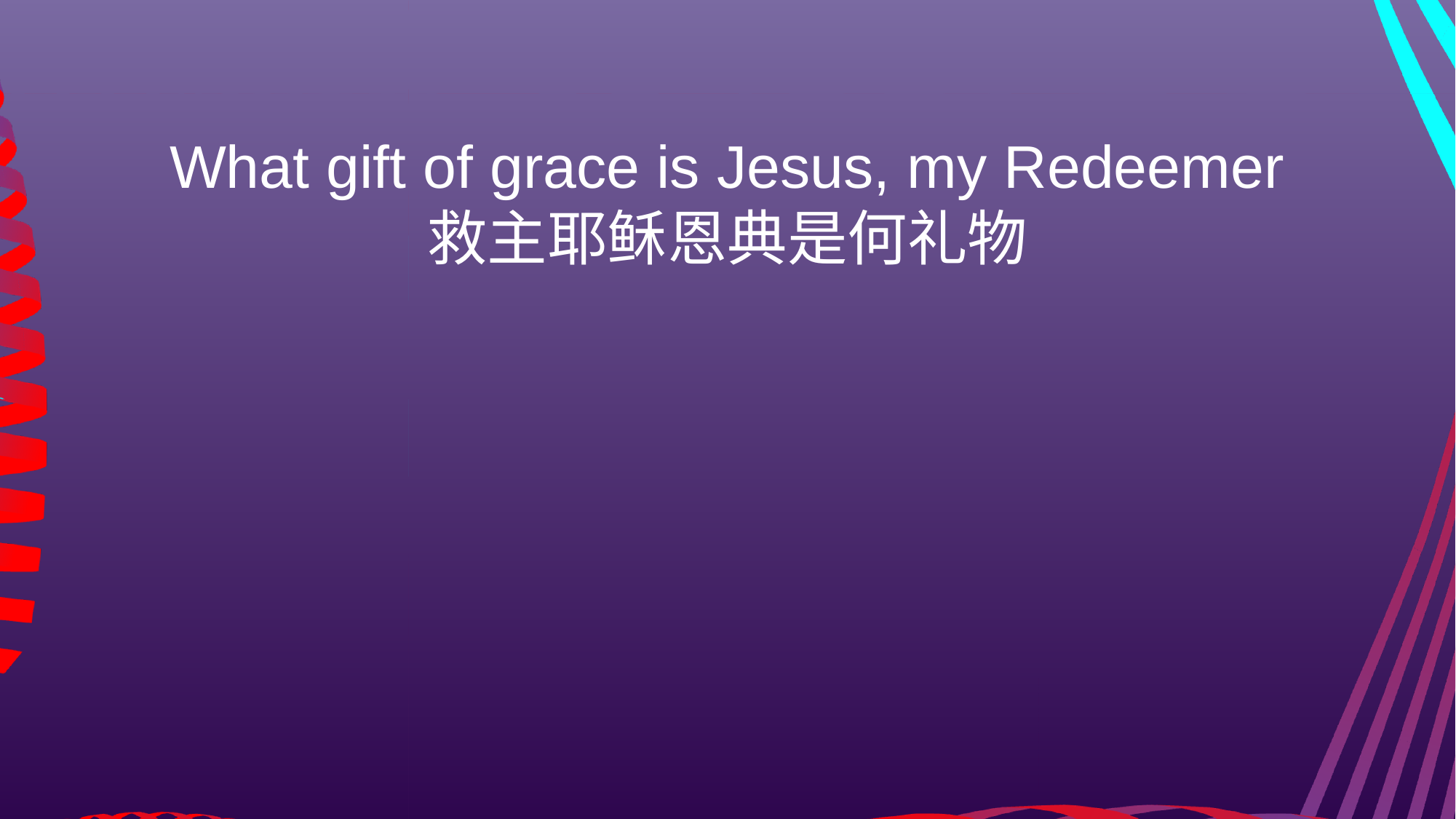

What gift of grace is Jesus, my Redeemer
救主耶稣恩典是何礼物